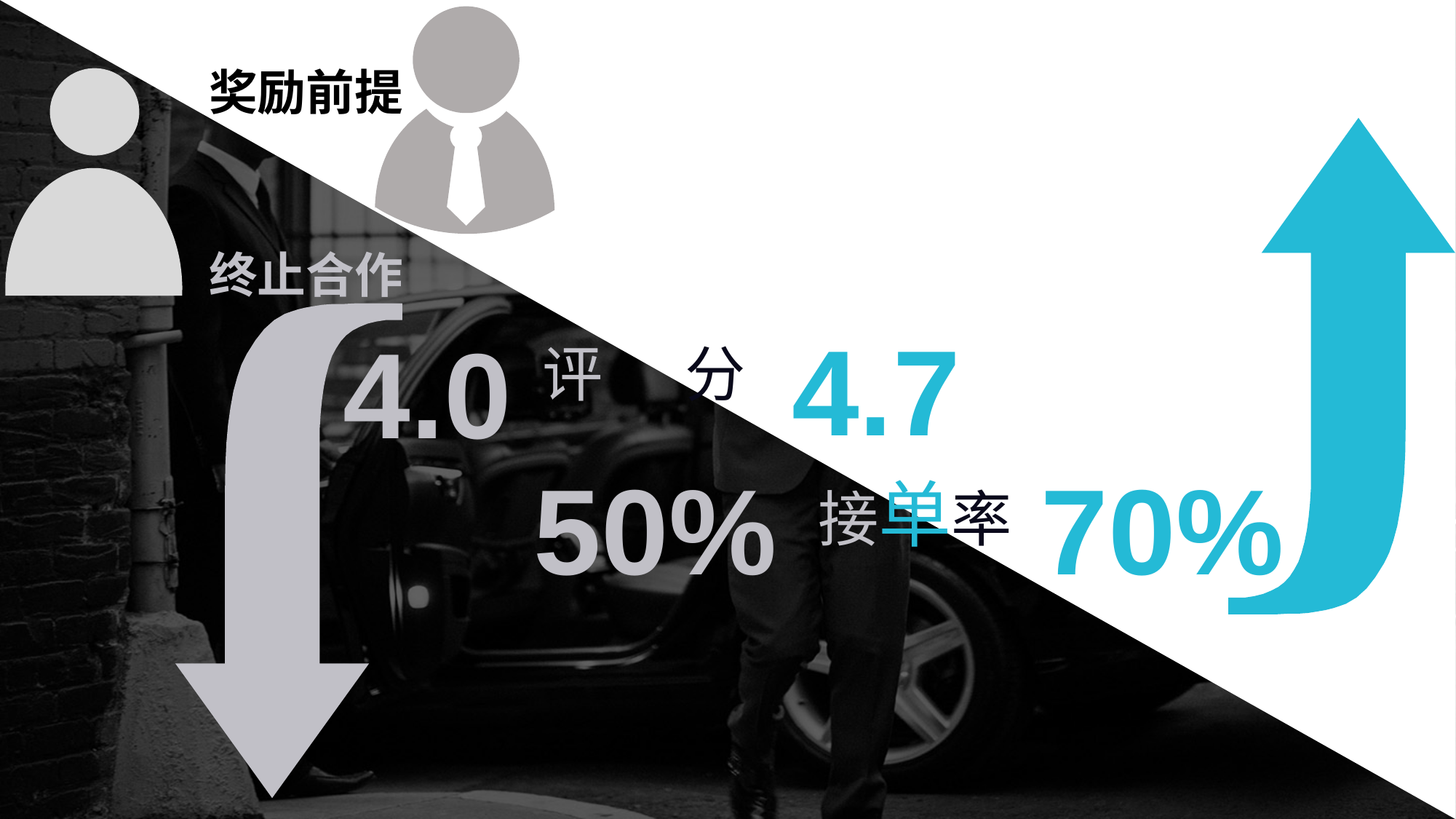

奖励前提

终止合作

4.7
4.0
评      分

50%
70%
接单率